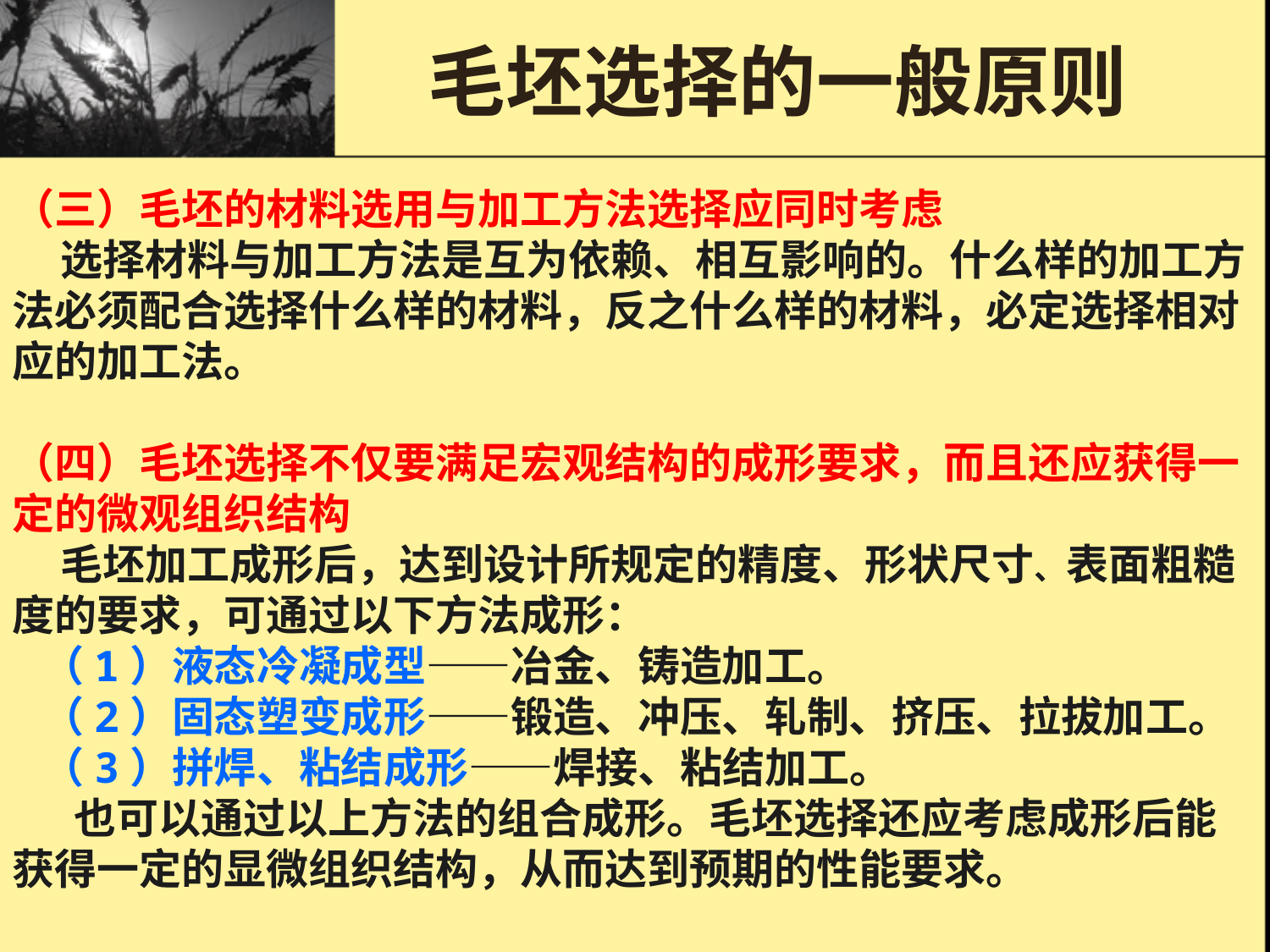

# 毛坯选择的一般原则
（三）毛坯的材料选用与加工方法选择应同时考虑
    选择材料与加工方法是互为依赖、相互影响的。什么样的加工方法必须配合选择什么样的材料，反之什么样的材料，必定选择相对应的加工法。

（四）毛坯选择不仅要满足宏观结构的成形要求，而且还应获得一定的微观组织结构
    毛坯加工成形后，达到设计所规定的精度、形状尺寸、表面粗糙度的要求，可通过以下方法成形：
  （1）液态冷凝成型——冶金、铸造加工。
  （2）固态塑变成形——锻造、冲压、轧制、挤压、拉拔加工。
  （3）拼焊、粘结成形——焊接、粘结加工。
 　也可以通过以上方法的组合成形。毛坯选择还应考虑成形后能获得一定的显微组织结构，从而达到预期的性能要求。